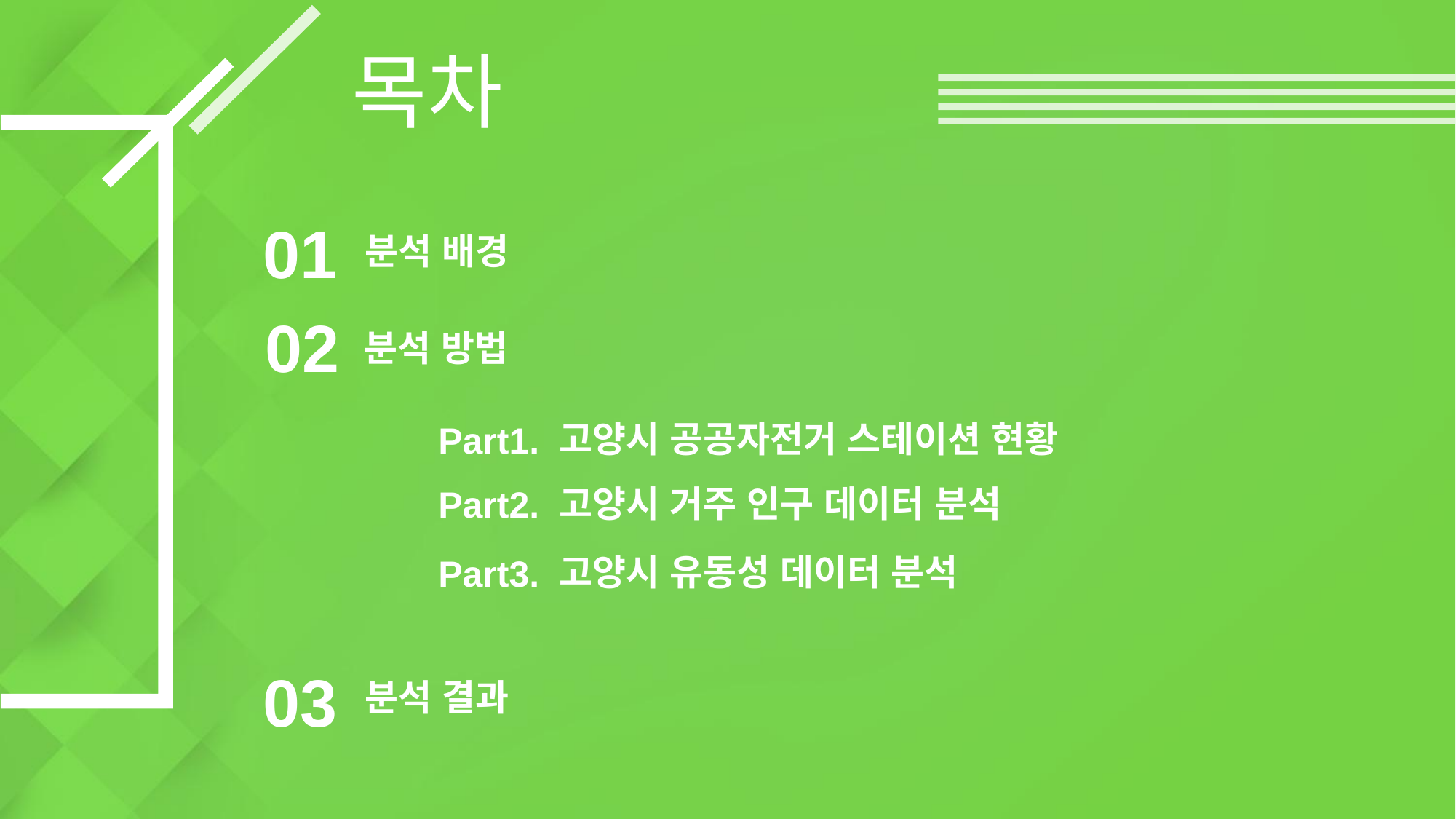

목차

01
분석 배경
02
분석 방법

고양시 공공자전거 스테이션 현황
Part1.
고양시 거주 인구 데이터 분석
Part2.
고양시 유동성 데이터 분석
Part3.
03
분석 결과